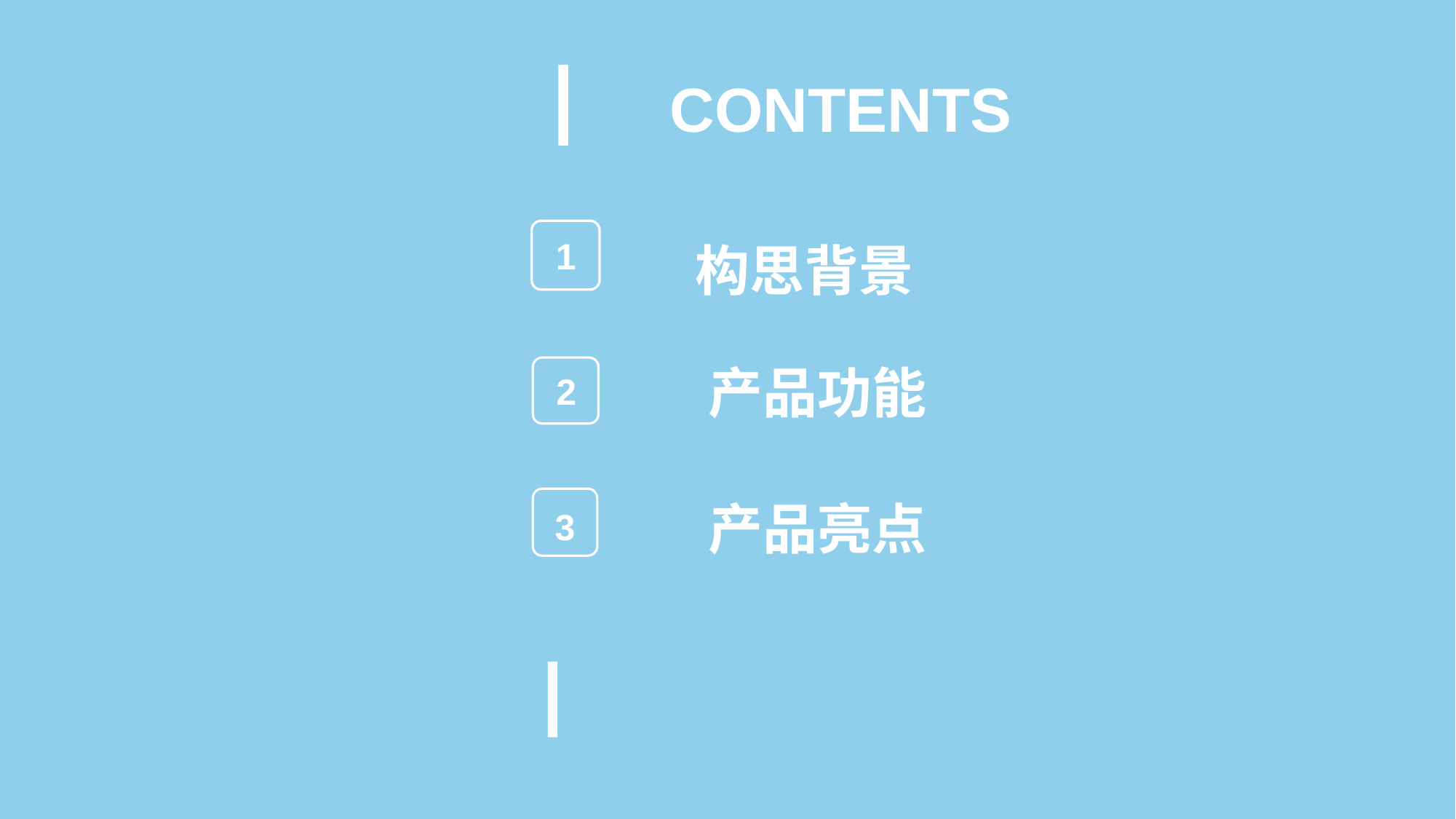

CONTENTS
1
构思背景
产品功能
2
产品亮点
3